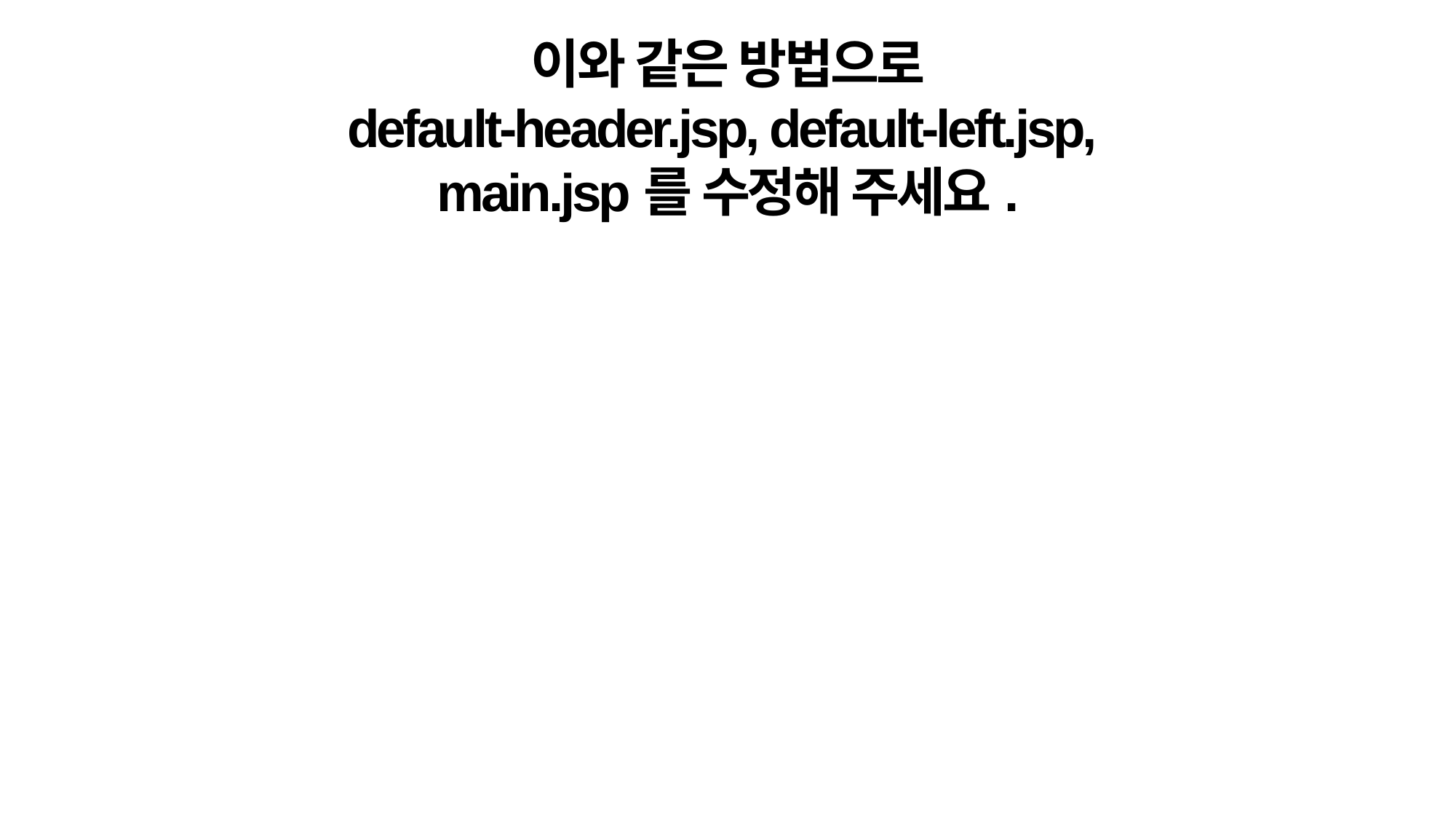

이와 같은 방법으로
default-header.jsp, default-left.jsp,
main.jsp를 수정해 주세요.